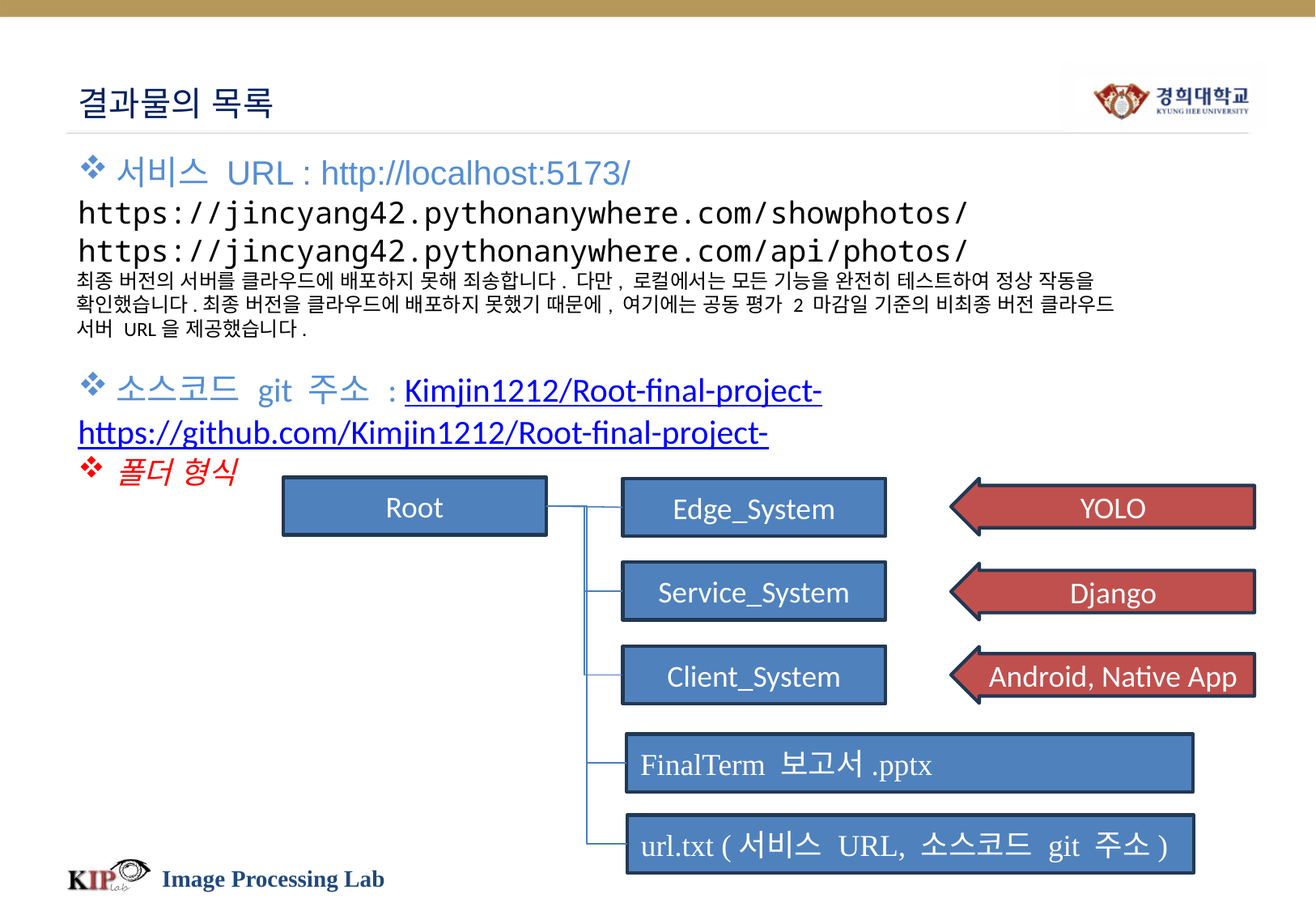

# 결과물의 목록
서비스 URL : http://localhost:5173/
https://jincyang42.pythonanywhere.com/showphotos/
https://jincyang42.pythonanywhere.com/api/photos/
최종 버전의 서버를 클라우드에 배포하지 못해 죄송합니다. 다만, 로컬에서는 모든 기능을 완전히 테스트하여 정상 작동을 확인했습니다.최종 버전을 클라우드에 배포하지 못했기 때문에, 여기에는 공동 평가 2 마감일 기준의 비최종 버전 클라우드 서버 URL을 제공했습니다.

소스코드 git 주소 : Kimjin1212/Root-final-project-
https://github.com/Kimjin1212/Root-final-project-
폴더 형식
Root
Edge_System
YOLO
Service_System
Django
Client_System
Android, Native App
FinalTerm 보고서.pptx
url.txt (서비스 URL, 소스코드 git 주소)
Image Processing Lab